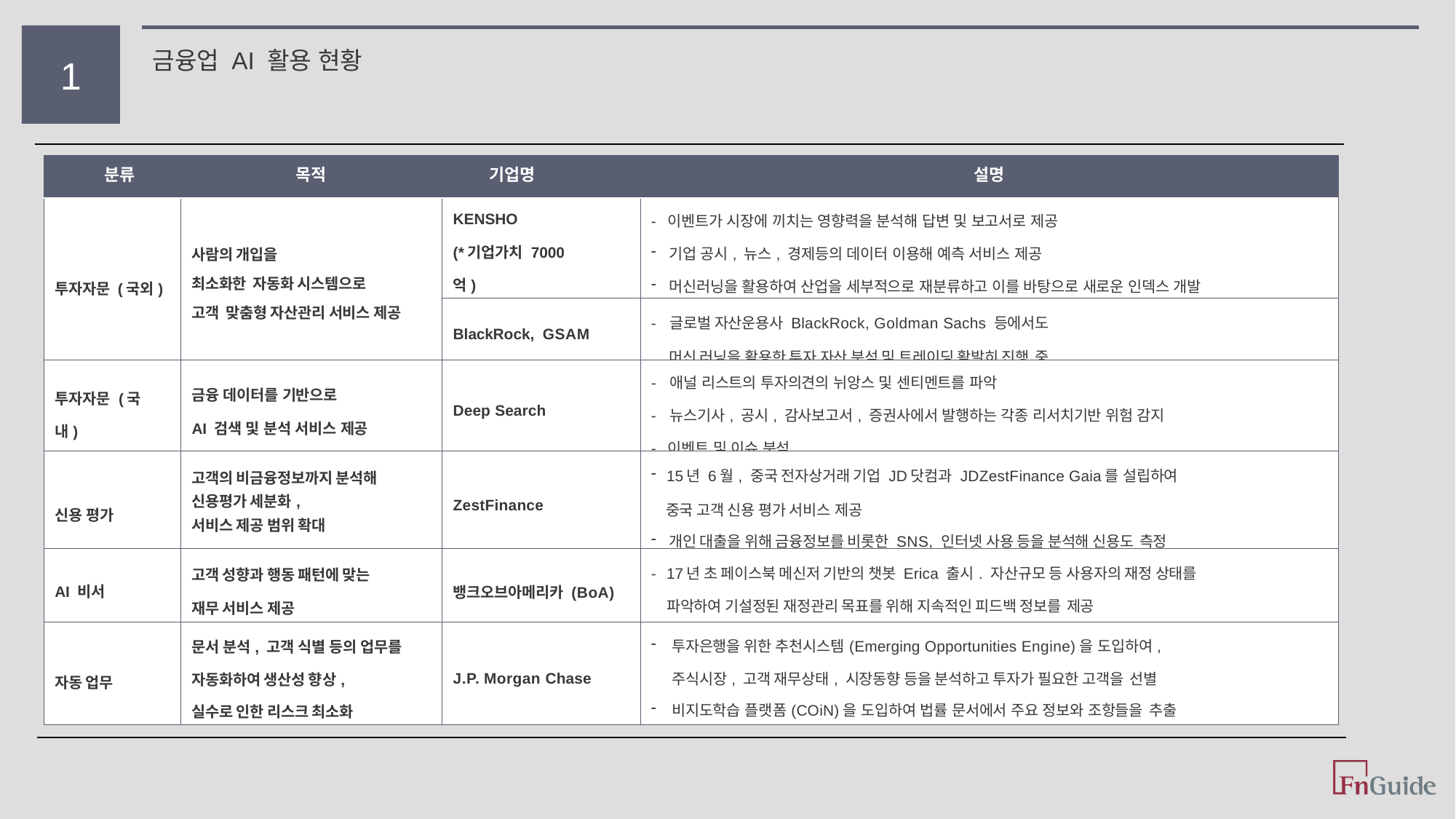

1
금융업 AI 활용 현황

| 분류 | 목적 | 기업명 | 설명 |
| --- | --- | --- | --- |
| 투자자문 (국외) | 사람의 개입을 최소화한 자동화 시스템으로 고객 맞춤형 자산관리 서비스 제공 | KENSHO (\*기업가치 7000억) | - 이벤트가 시장에 끼치는 영향력을 분석해 답변 및 보고서로 제공 기업 공시, 뉴스, 경제등의 데이터 이용해 예측 서비스 제공 머신러닝을 활용하여 산업을 세부적으로 재분류하고 이를 바탕으로 새로운 인덱스 개발 |
|  |  | BlackRock, GSAM | - 글로벌 자산운용사 BlackRock, Goldman Sachs 등에서도 머신 러닝을 활용한 투자 자산 분석 및 트레이딩 활발히 진행 중 |
| 투자자문 (국내) | 금융 데이터를 기반으로 AI 검색 및 분석 서비스 제공 | Deep Search | - 애널 리스트의 투자의견의 뉘앙스 및 센티멘트를 파악 - 뉴스기사, 공시, 감사보고서, 증권사에서 발행하는 각종 리서치기반 위험 감지 - 이벤트 및 이슈 분석 |
| 신용 평가 | 고객의 비금융정보까지 분석해 신용평가 세분화, 서비스 제공 범위 확대 | ZestFinance | 15년 6월, 중국 전자상거래 기업 JD닷컴과 JDZestFinance Gaia를 설립하여 중국 고객 신용 평가 서비스 제공 개인 대출을 위해 금융정보를 비롯한 SNS, 인터넷 사용 등을 분석해 신용도 측정 |
| AI 비서 | 고객 성향과 행동 패턴에 맞는 재무 서비스 제공 | 뱅크오브아메리카 (BoA) | - 17년 초 페이스북 메신저 기반의 챗봇 Erica 출시. 자산규모 등 사용자의 재정 상태를 파악하여 기설정된 재정관리 목표를 위해 지속적인 피드백 정보를 제공 |
| 자동 업무 | 문서 분석, 고객 식별 등의 업무를 자동화하여 생산성 향상, 실수로 인한 리스크 최소화 | J.P. Morgan Chase | 투자은행을 위한 추천시스템(Emerging Opportunities Engine)을 도입하여, 주식시장, 고객 재무상태, 시장동향 등을 분석하고 투자가 필요한 고객을 선별 비지도학습 플랫폼(COiN)을 도입하여 법률 문서에서 주요 정보와 조항들을 추출 |